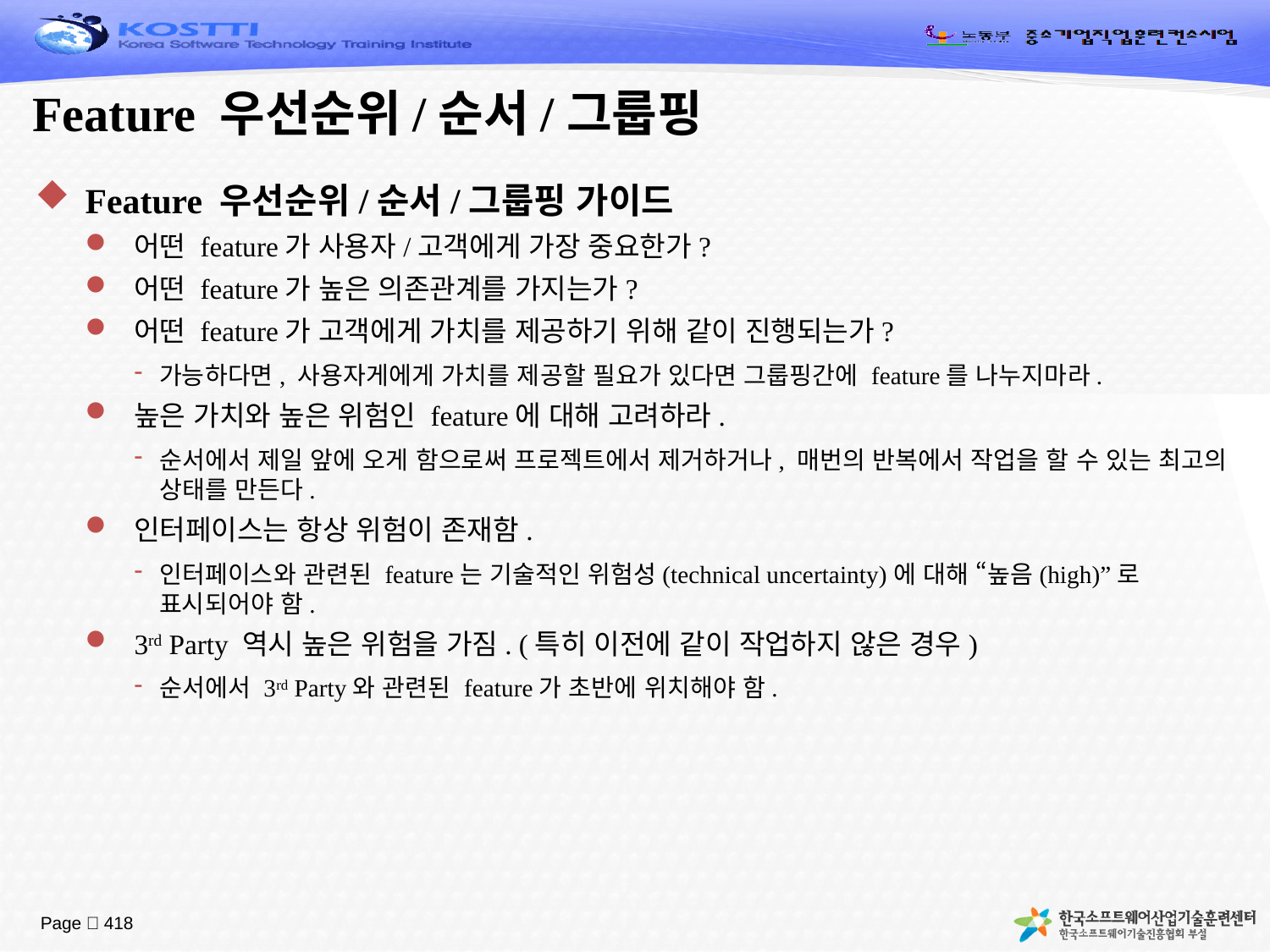

# Feature 우선순위/순서/그룹핑
Feature 우선순위/순서/그룹핑 가이드
어떤 feature가 사용자/고객에게 가장 중요한가?
어떤 feature가 높은 의존관계를 가지는가?
어떤 feature가 고객에게 가치를 제공하기 위해 같이 진행되는가?
가능하다면, 사용자게에게 가치를 제공할 필요가 있다면 그룹핑간에 feature를 나누지마라.
높은 가치와 높은 위험인 feature에 대해 고려하라.
순서에서 제일 앞에 오게 함으로써 프로젝트에서 제거하거나, 매번의 반복에서 작업을 할 수 있는 최고의 상태를 만든다.
인터페이스는 항상 위험이 존재함.
인터페이스와 관련된 feature는 기술적인 위험성(technical uncertainty)에 대해 “높음(high)”로 표시되어야 함.
3rd Party 역시 높은 위험을 가짐. (특히 이전에 같이 작업하지 않은 경우)
순서에서 3rd Party와 관련된 feature가 초반에 위치해야 함.